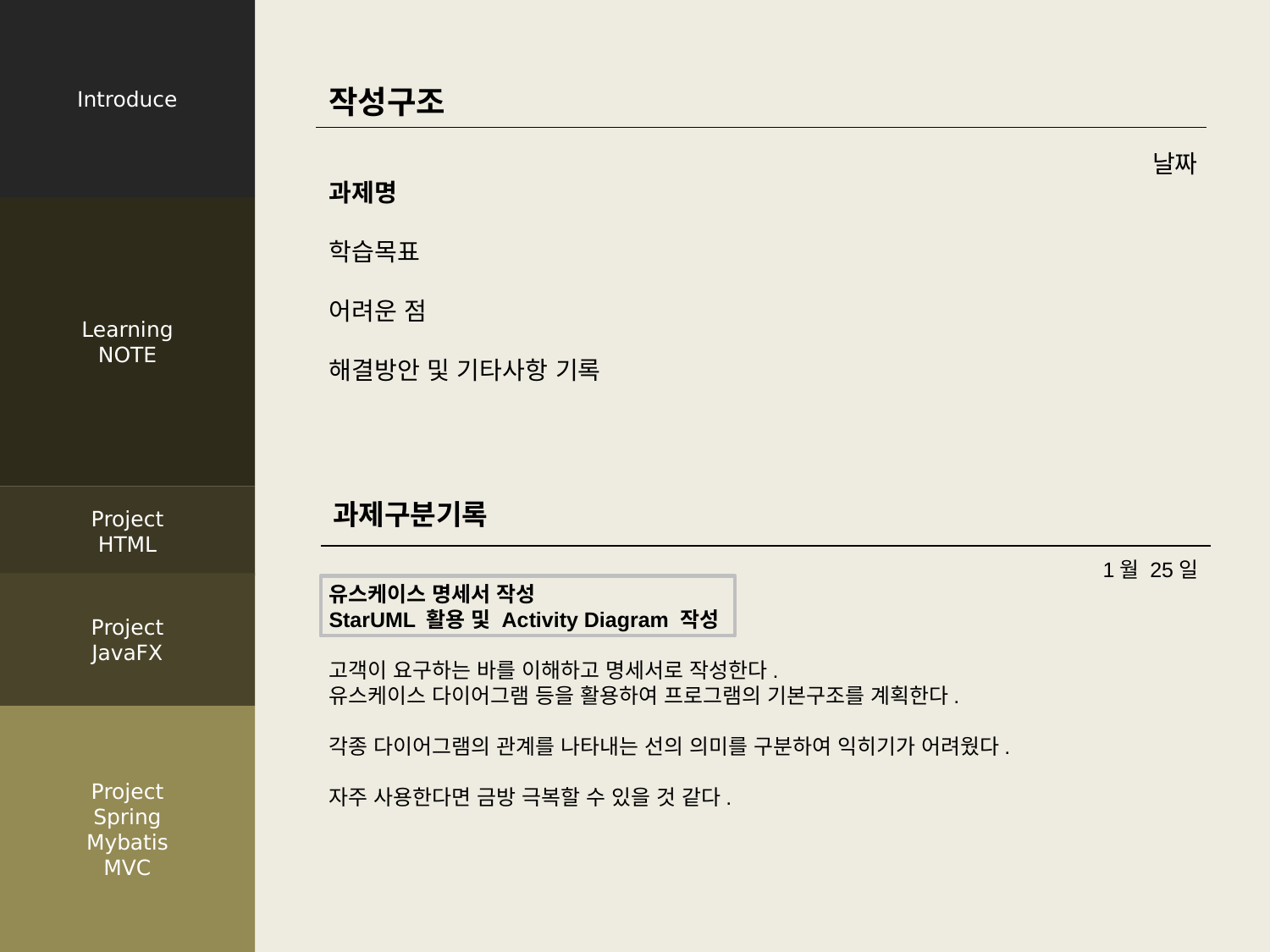

Introduce
Learning
NOTE
Project
HTML
Project
JavaFX
Project
Spring
Mybatis
MVC

작성구조
날짜
과제명

학습목표

어려운 점

해결방안 및 기타사항 기록
과제구분기록
1월 25일
유스케이스 명세서 작성
StarUML 활용 및 Activity Diagram 작성

고객이 요구하는 바를 이해하고 명세서로 작성한다.
유스케이스 다이어그램 등을 활용하여 프로그램의 기본구조를 계획한다.

각종 다이어그램의 관계를 나타내는 선의 의미를 구분하여 익히기가 어려웠다.

자주 사용한다면 금방 극복할 수 있을 것 같다.